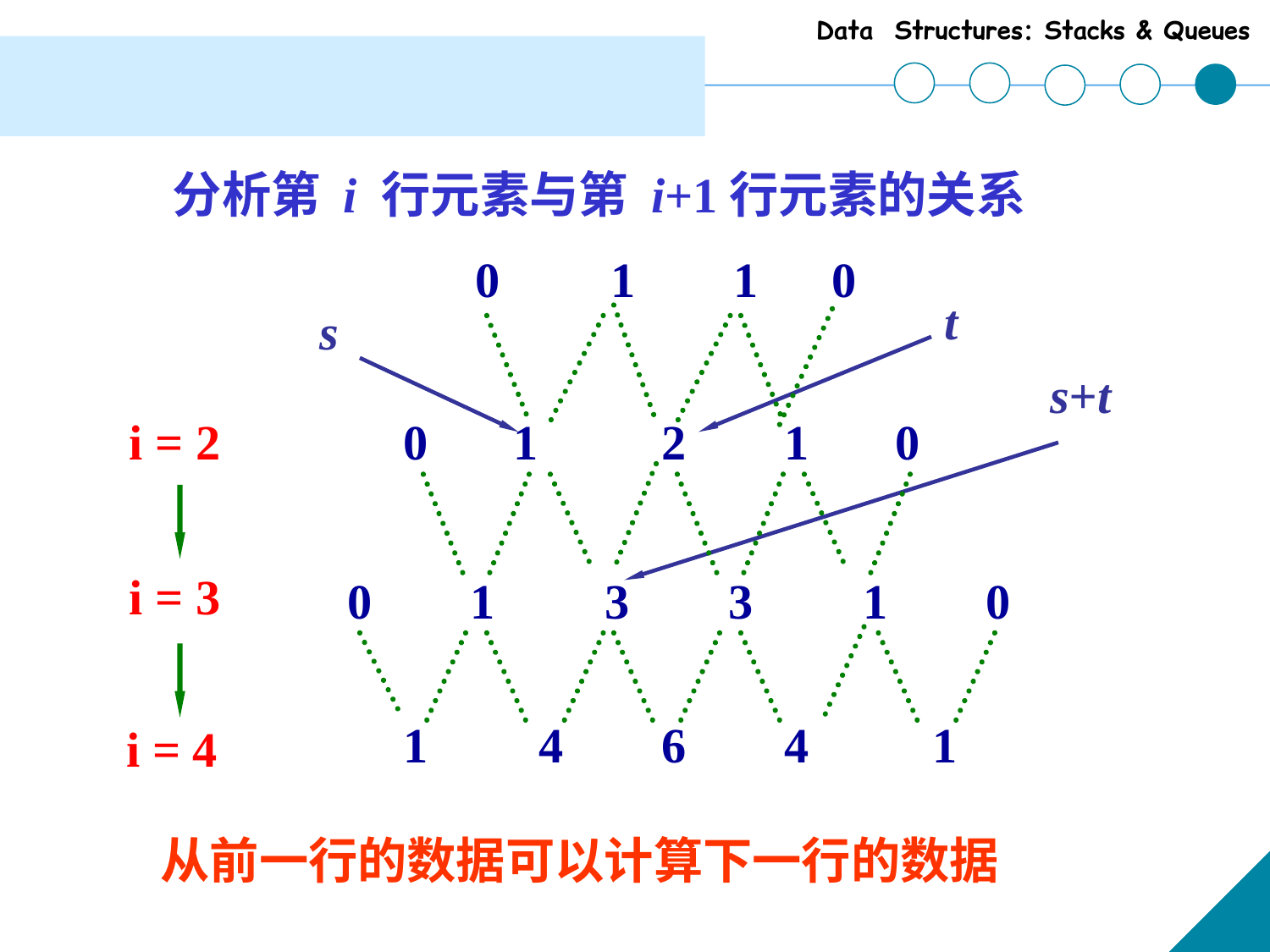

分析第 i 行元素与第 i+1行元素的关系
0         1        1      0
t
s

s+t
i = 2
0       1          2        1       0

i = 3
0        1         3        3         1        0

1         4        6        4          1
i = 4
从前一行的数据可以计算下一行的数据